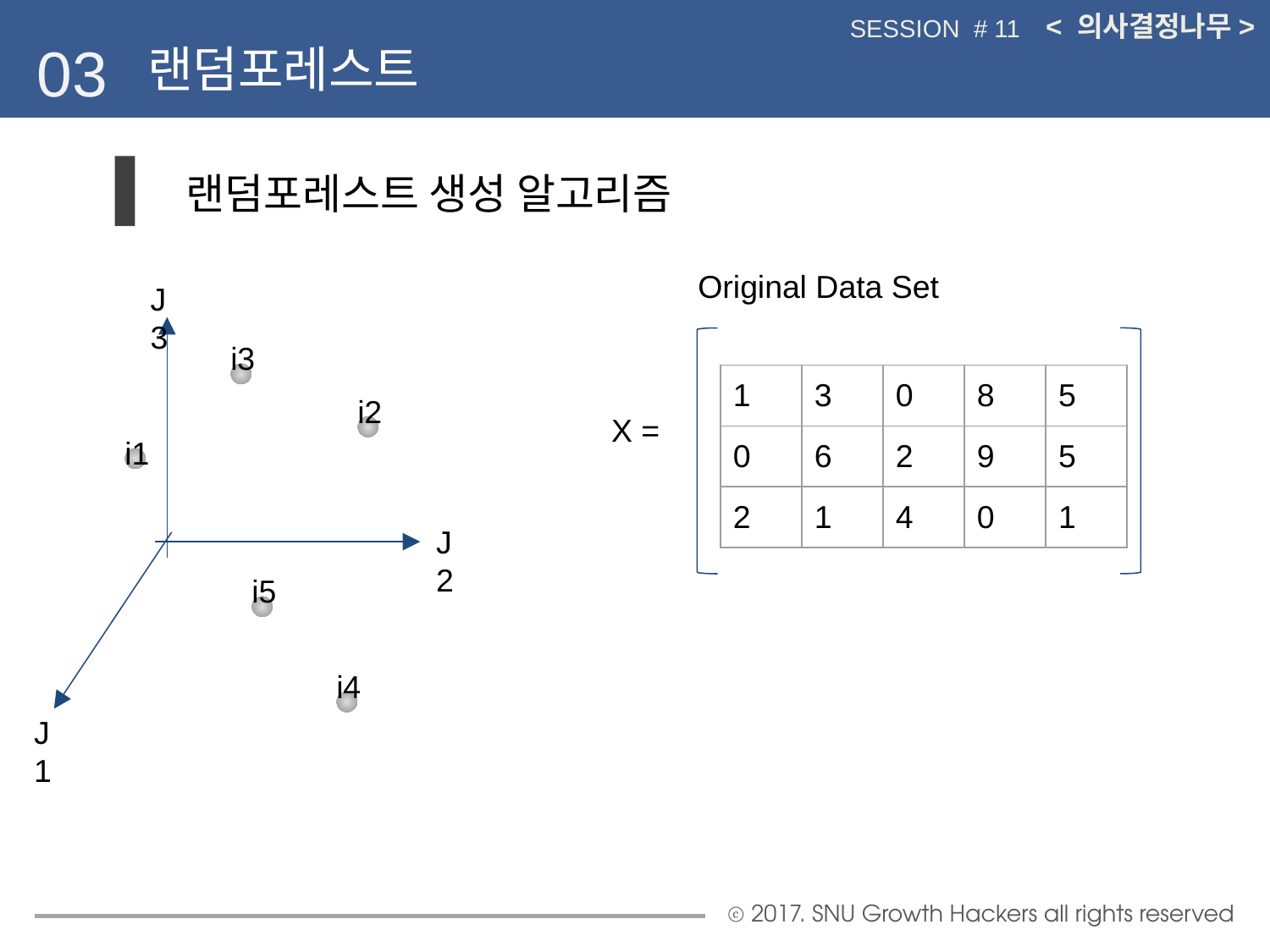

< 의사결정나무>
SESSION  # 11
03
랜덤포레스트

랜덤포레스트 생성 알고리즘
Original Data Set
J3
i3

| 1 | 3 | 0 | 8 | 5 |
| --- | --- | --- | --- | --- |
| 0 | 6 | 2 | 9 | 5 |
| 2 | 1 | 4 | 0 | 1 |
i2
X =

i1

J2
i5

i4

J1
ⓒ 2017. SNU Growth Hackers all rights reserved